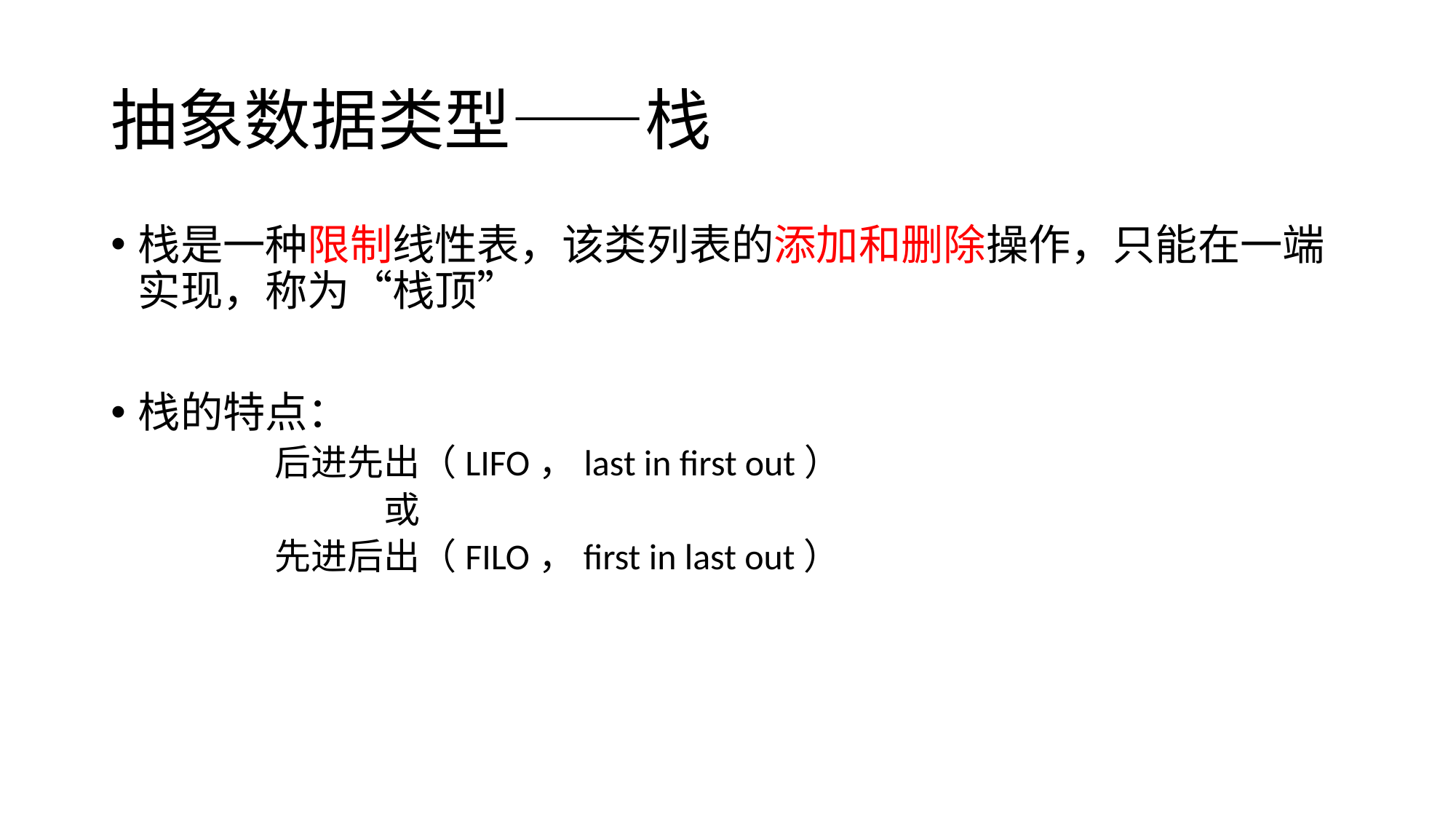

# 抽象数据类型——栈
栈是一种限制线性表，该类列表的添加和删除操作，只能在一端实现，称为“栈顶”

栈的特点：
	后进先出（LIFO，last in first out）
		或
	先进后出（FILO，first in last out）